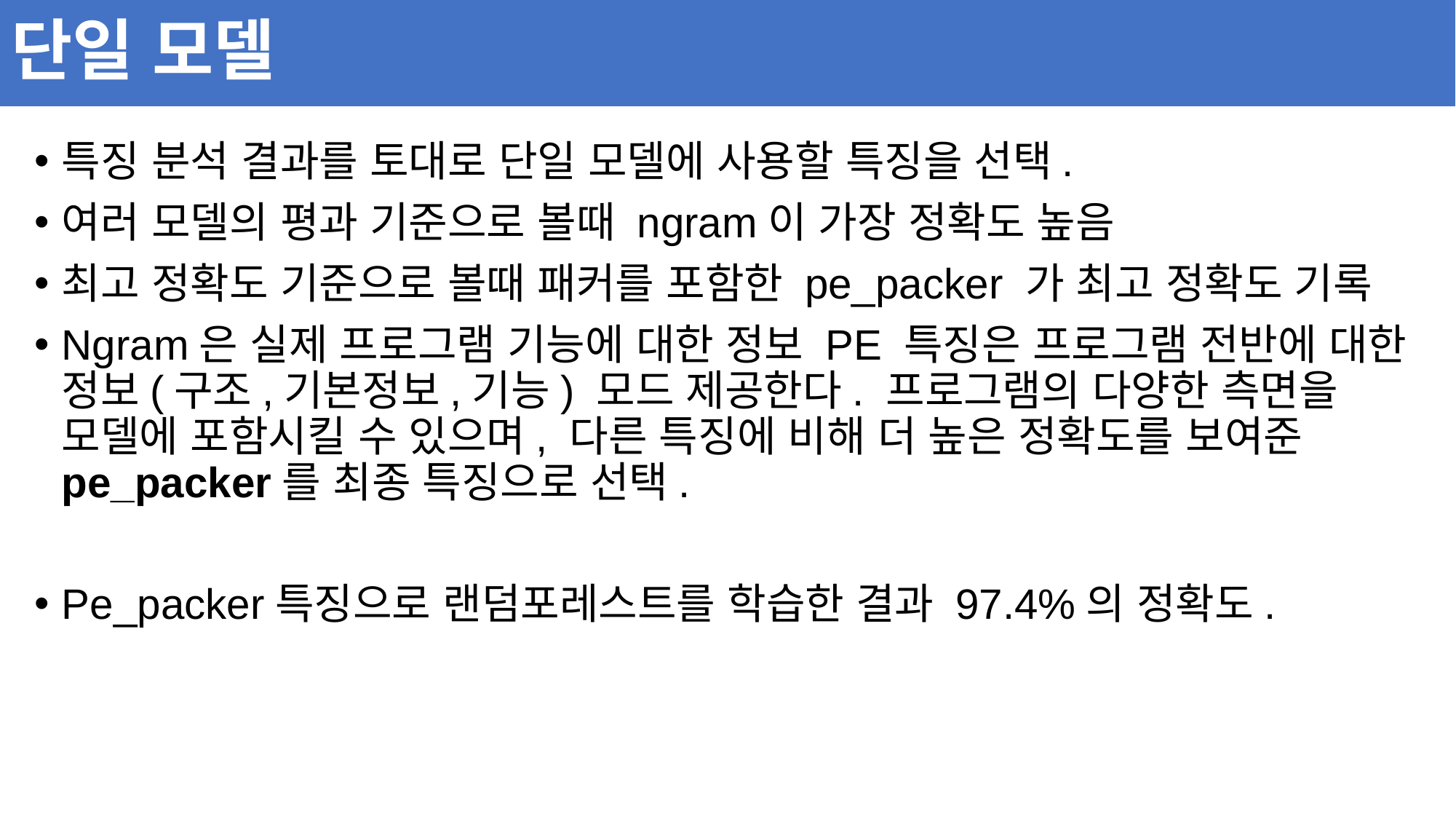

# 단일 모델
특징 분석 결과를 토대로 단일 모델에 사용할 특징을 선택.
여러 모델의 평과 기준으로 볼때 ngram이 가장 정확도 높음
최고 정확도 기준으로 볼때 패커를 포함한 pe_packer 가 최고 정확도 기록
Ngram은 실제 프로그램 기능에 대한 정보 PE 특징은 프로그램 전반에 대한 정보(구조,기본정보,기능) 모드 제공한다. 프로그램의 다양한 측면을 모델에 포함시킬 수 있으며, 다른 특징에 비해 더 높은 정확도를 보여준 pe_packer를 최종 특징으로 선택.

Pe_packer특징으로 랜덤포레스트를 학습한 결과 97.4%의 정확도.